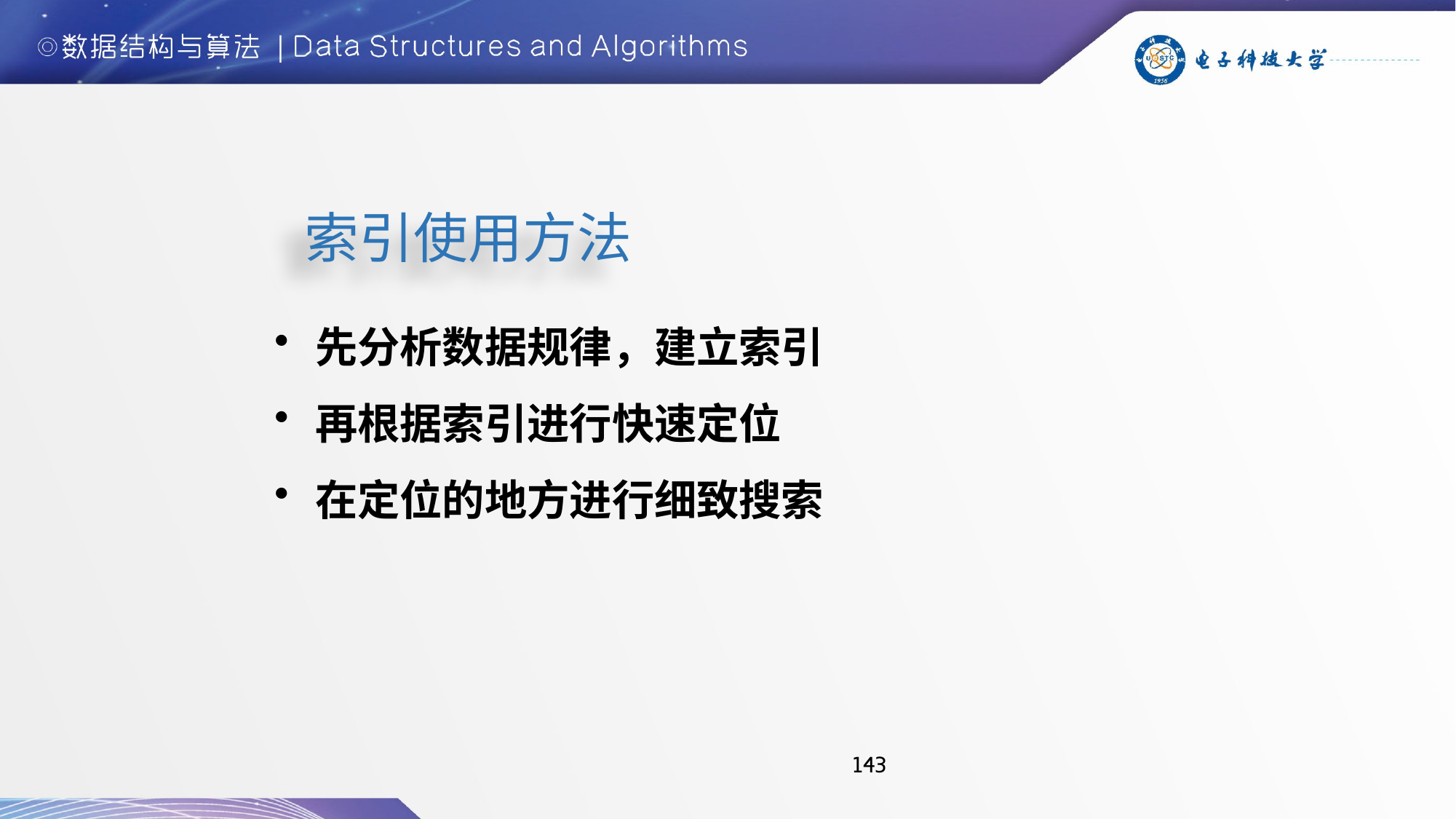

# 索引使用方法
先分析数据规律，建立索引
再根据索引进行快速定位
在定位的地方进行细致搜索
143